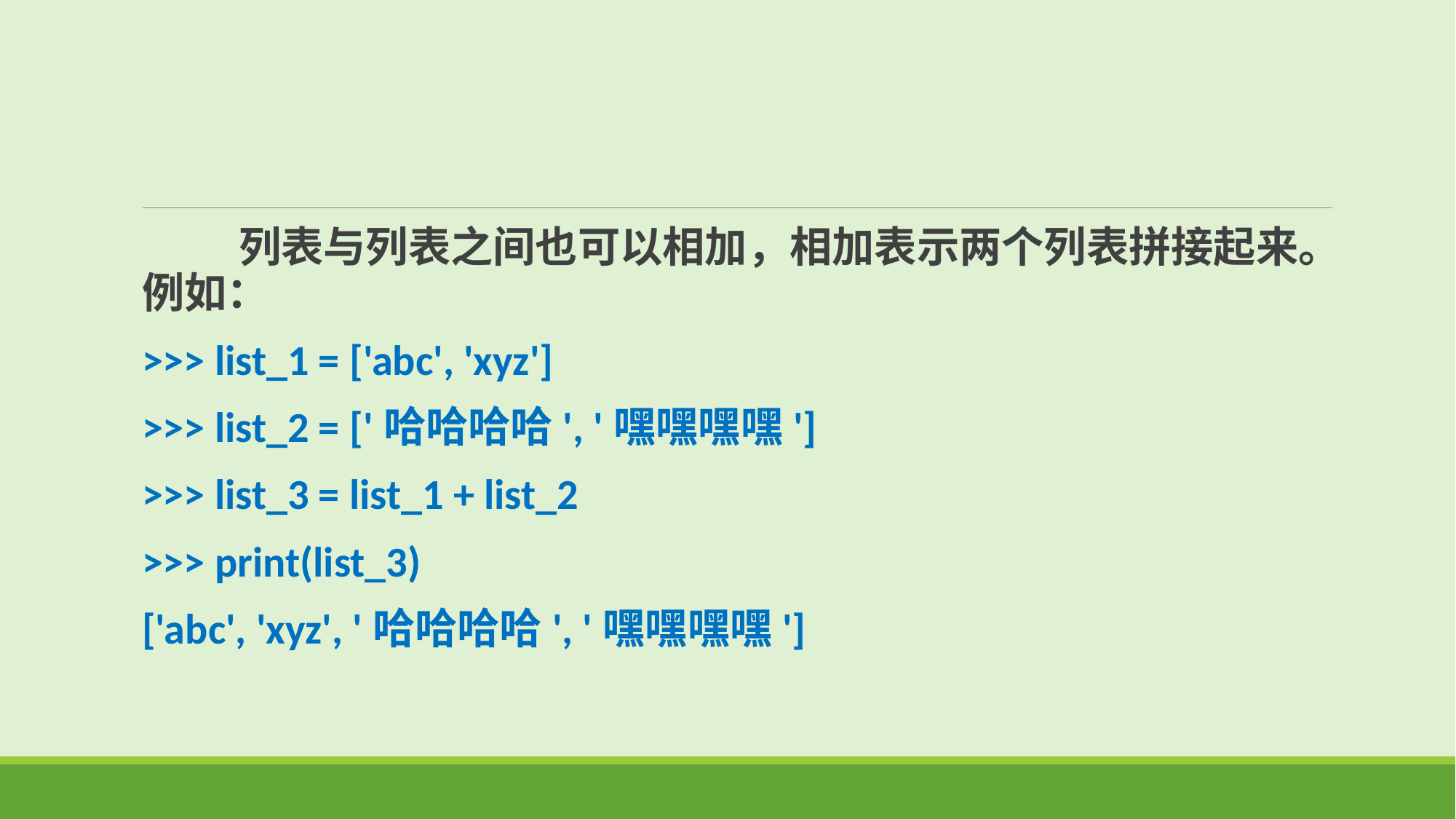

列表与列表之间也可以相加，相加表示两个列表拼接起来。例如：
>>> list_1 = ['abc', 'xyz']
>>> list_2 = ['哈哈哈哈', '嘿嘿嘿嘿']
>>> list_3 = list_1 + list_2
>>> print(list_3)
['abc', 'xyz', '哈哈哈哈', '嘿嘿嘿嘿']